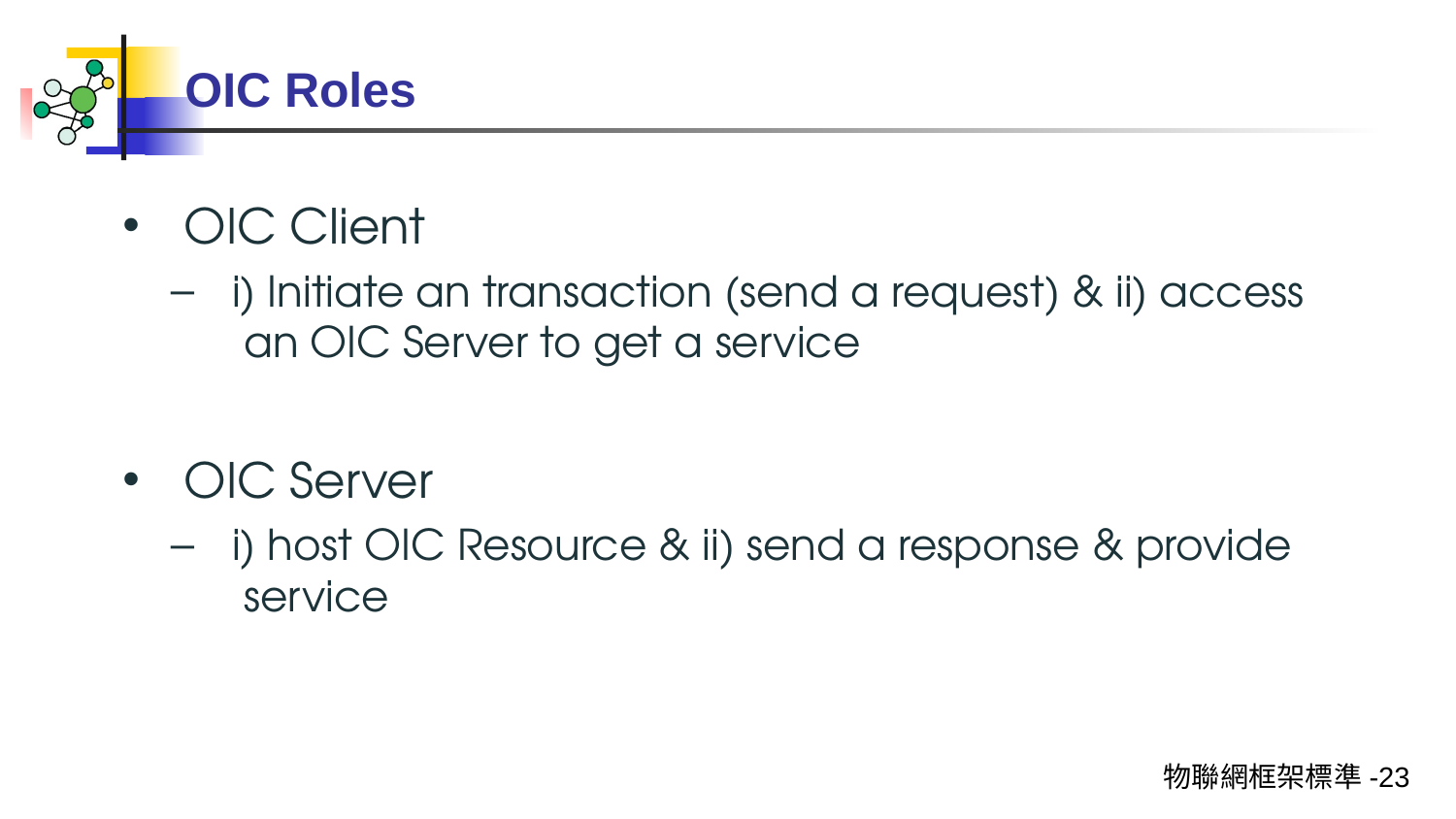

# OIC Roles

OIC Client
i) Initiate an transaction (send a request) & ii) access  an OIC Server to get a service

OIC Server
i) host OIC Resource & ii) send a response & provide  service
物聯網框架標準-23